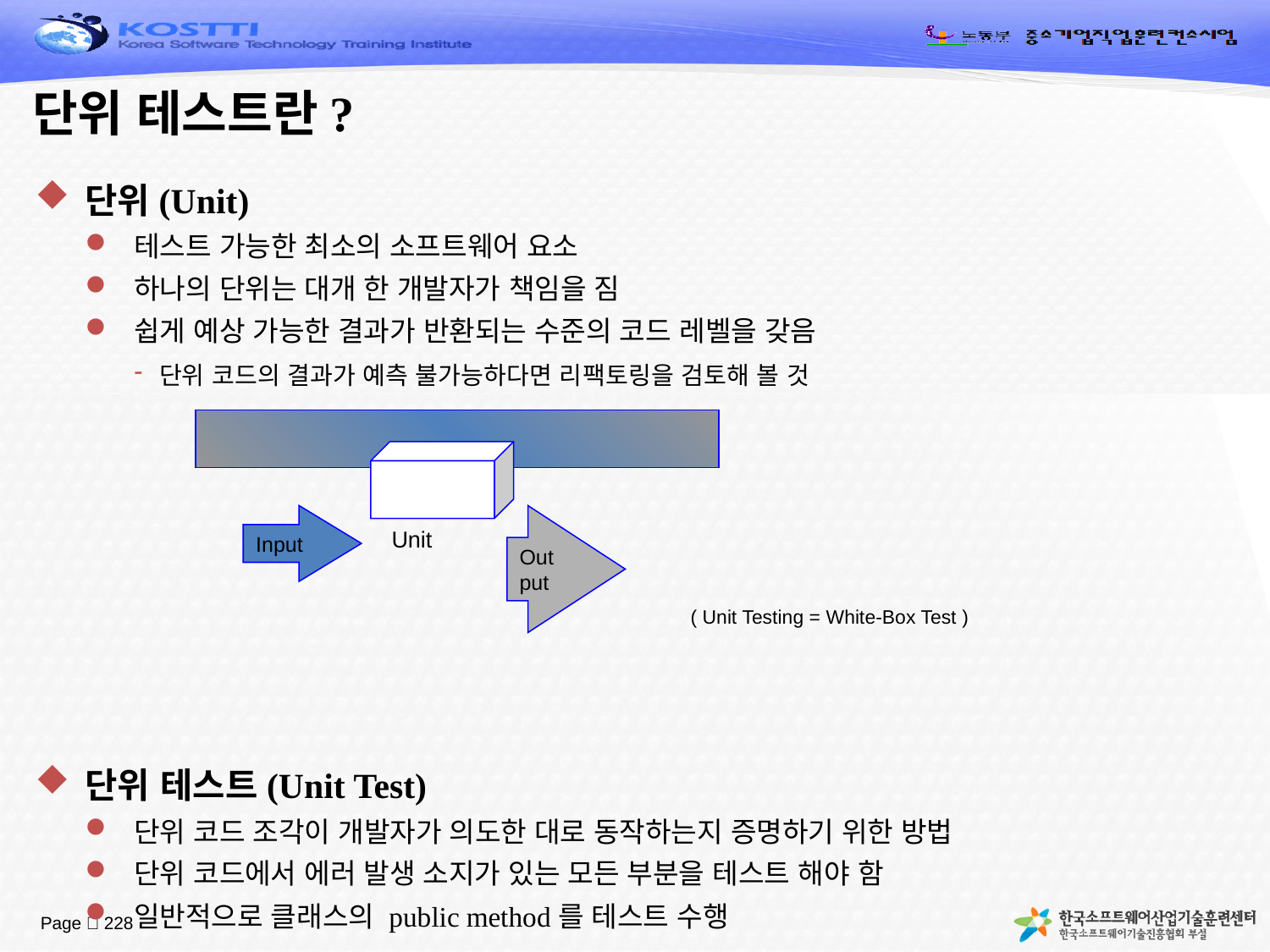

# 단위 테스트란?
단위(Unit)
테스트 가능한 최소의 소프트웨어 요소
하나의 단위는 대개 한 개발자가 책임을 짐
쉽게 예상 가능한 결과가 반환되는 수준의 코드 레벨을 갖음
단위 코드의 결과가 예측 불가능하다면 리팩토링을 검토해 볼 것

단위 테스트(Unit Test)
단위 코드 조각이 개발자가 의도한 대로 동작하는지 증명하기 위한 방법
단위 코드에서 에러 발생 소지가 있는 모든 부분을 테스트 해야 함
일반적으로 클래스의 public method를 테스트 수행

Input
Output
Unit
( Unit Testing = White-Box Test )